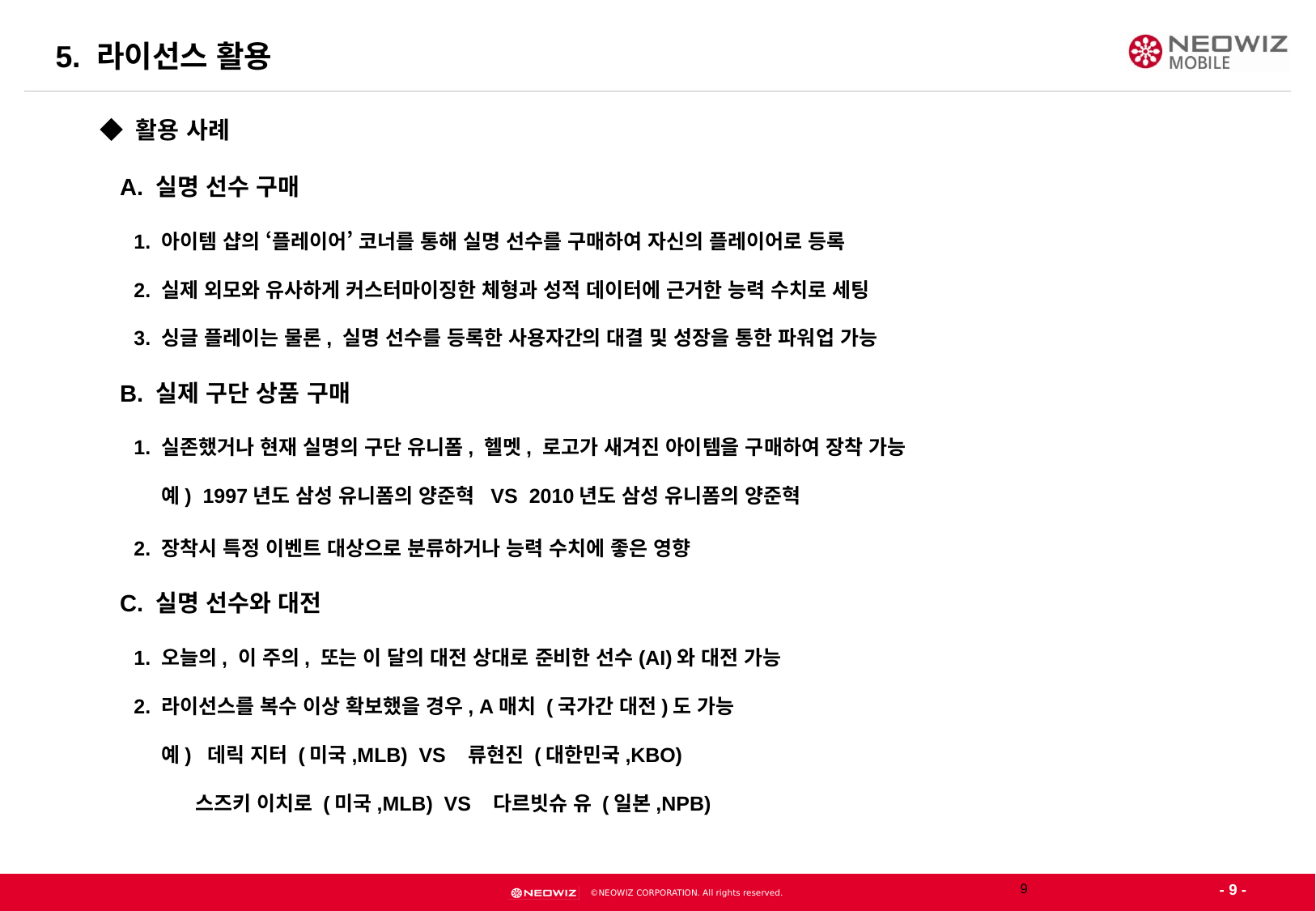

5. 라이선스 활용
◆ 활용 사례

   A. 실명 선수 구매

      1. 아이템 샵의 ‘플레이어’ 코너를 통해 실명 선수를 구매하여 자신의 플레이어로 등록

      2. 실제 외모와 유사하게 커스터마이징한 체형과 성적 데이터에 근거한 능력 수치로 세팅

      3. 싱글 플레이는 물론, 실명 선수를 등록한 사용자간의 대결 및 성장을 통한 파워업 가능

   B. 실제 구단 상품 구매

      1. 실존했거나 현재 실명의 구단 유니폼, 헬멧, 로고가 새겨진 아이템을 구매하여 장착 가능

          예)  1997년도 삼성 유니폼의 양준혁  VS  2010년도 삼성 유니폼의 양준혁

      2. 장착시 특정 이벤트 대상으로 분류하거나 능력 수치에 좋은 영향

   C. 실명 선수와 대전

      1. 오늘의, 이 주의, 또는 이 달의 대전 상대로 준비한 선수(AI)와 대전 가능

      2. 라이선스를 복수 이상 확보했을 경우, A매치 (국가간 대전)도 가능

          예)  데릭 지터 (미국,MLB)  VS   류현진 (대한민국,KBO)

                스즈키 이치로 (미국,MLB)  VS   다르빗슈 유 (일본,NPB)

9